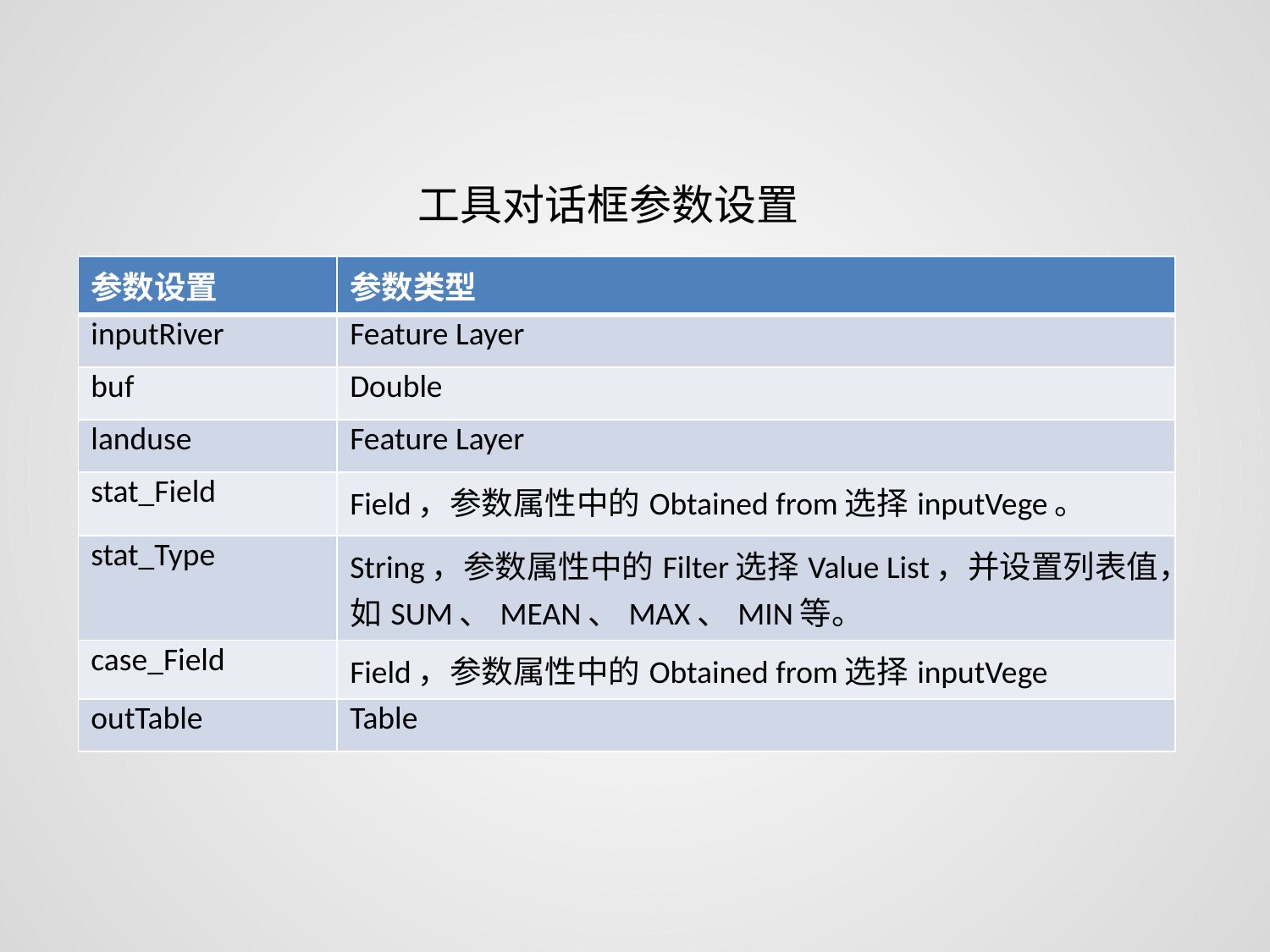

工具对话框参数设置
| 参数设置 | 参数类型 |
| --- | --- |
| inputRiver | Feature Layer |
| buf | Double |
| landuse | Feature Layer |
| stat\_Field | Field，参数属性中的Obtained from选择inputVege。 |
| stat\_Type | String，参数属性中的Filter选择Value List，并设置列表值，如SUM、MEAN、MAX、MIN等。 |
| case\_Field | Field，参数属性中的Obtained from选择inputVege |
| outTable | Table |